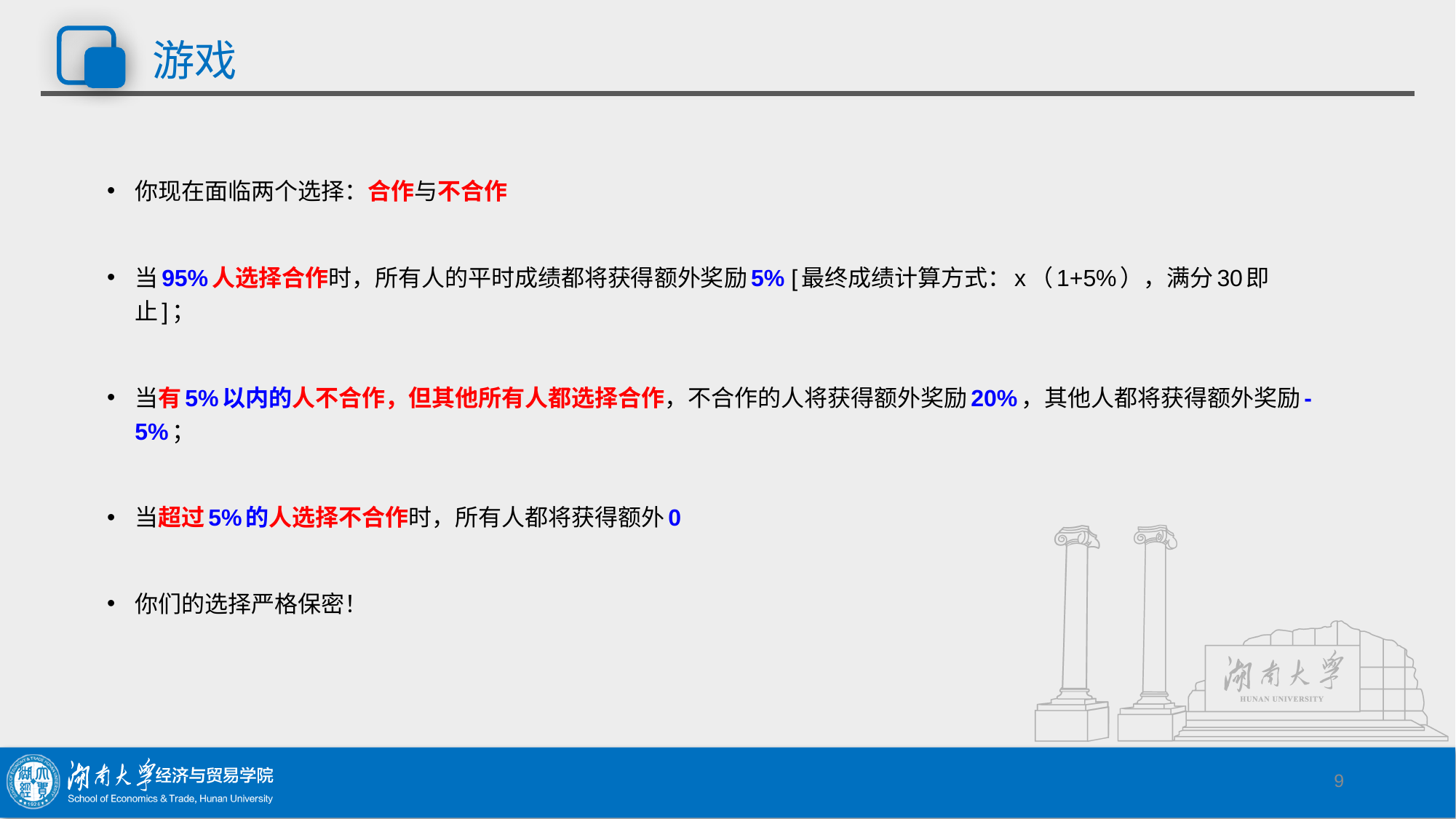

# 游戏
你现在面临两个选择：合作与不合作

当95%人选择合作时，所有人的平时成绩都将获得额外奖励5% [最终成绩计算方式：x（1+5%），满分30即止]；

当有5%以内的人不合作，但其他所有人都选择合作，不合作的人将获得额外奖励20%，其他人都将获得额外奖励-5%；

当超过5%的人选择不合作时，所有人都将获得额外0

你们的选择严格保密！